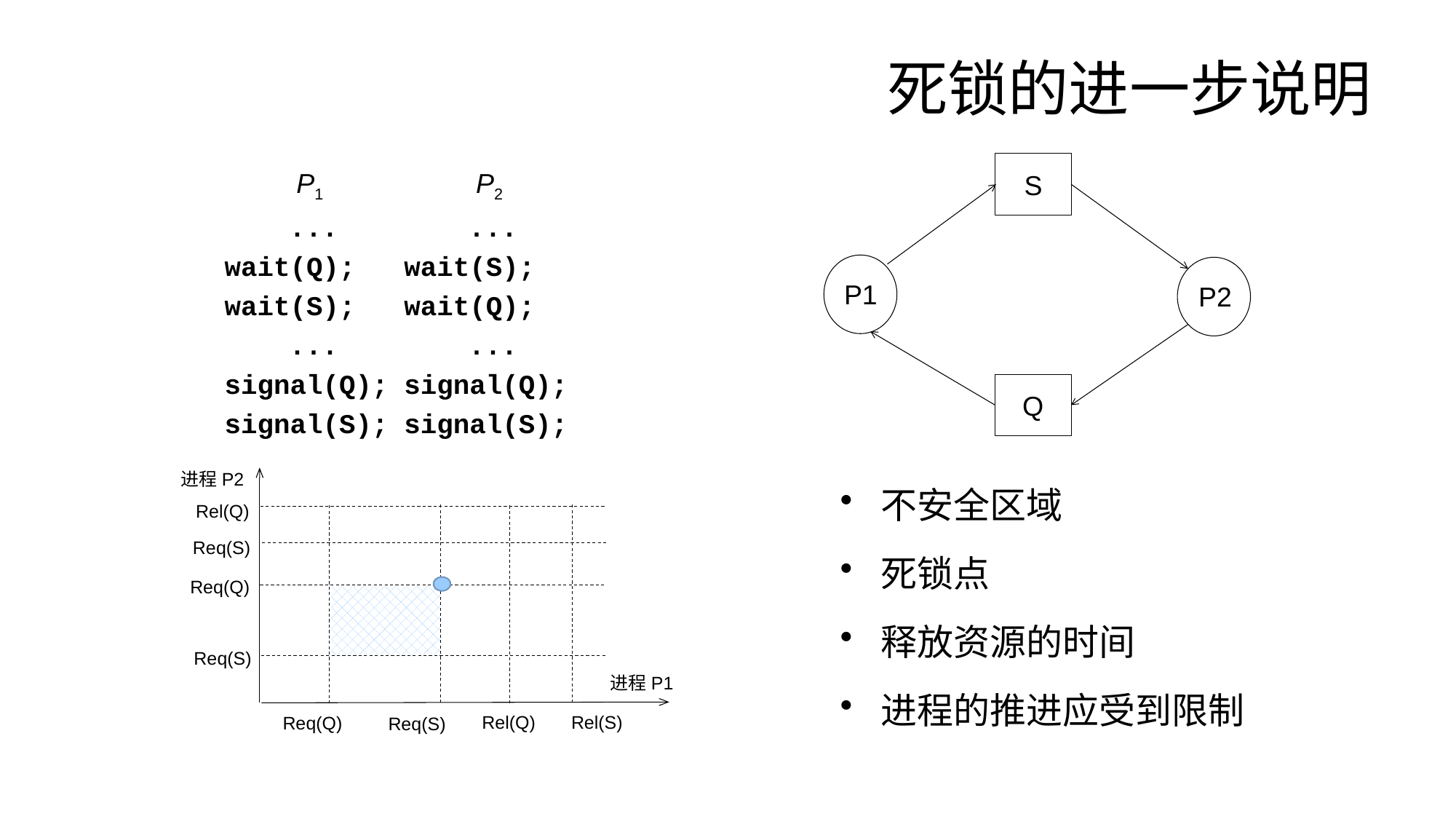

# 死锁的进一步说明
P1
...
wait(Q);
wait(S);
...
signal(Q);
signal(S);
P2
...
wait(S);
wait(Q);
...
signal(Q);
signal(S);
S

P1

P2
Q
进程P2
Rel(Q)
Req(S)
Req(Q)

Req(S)
进程P1
Rel(S)
Rel(Q)
Req(Q)
Req(S)
不安全区域
死锁点
释放资源的时间
进程的推进应受到限制